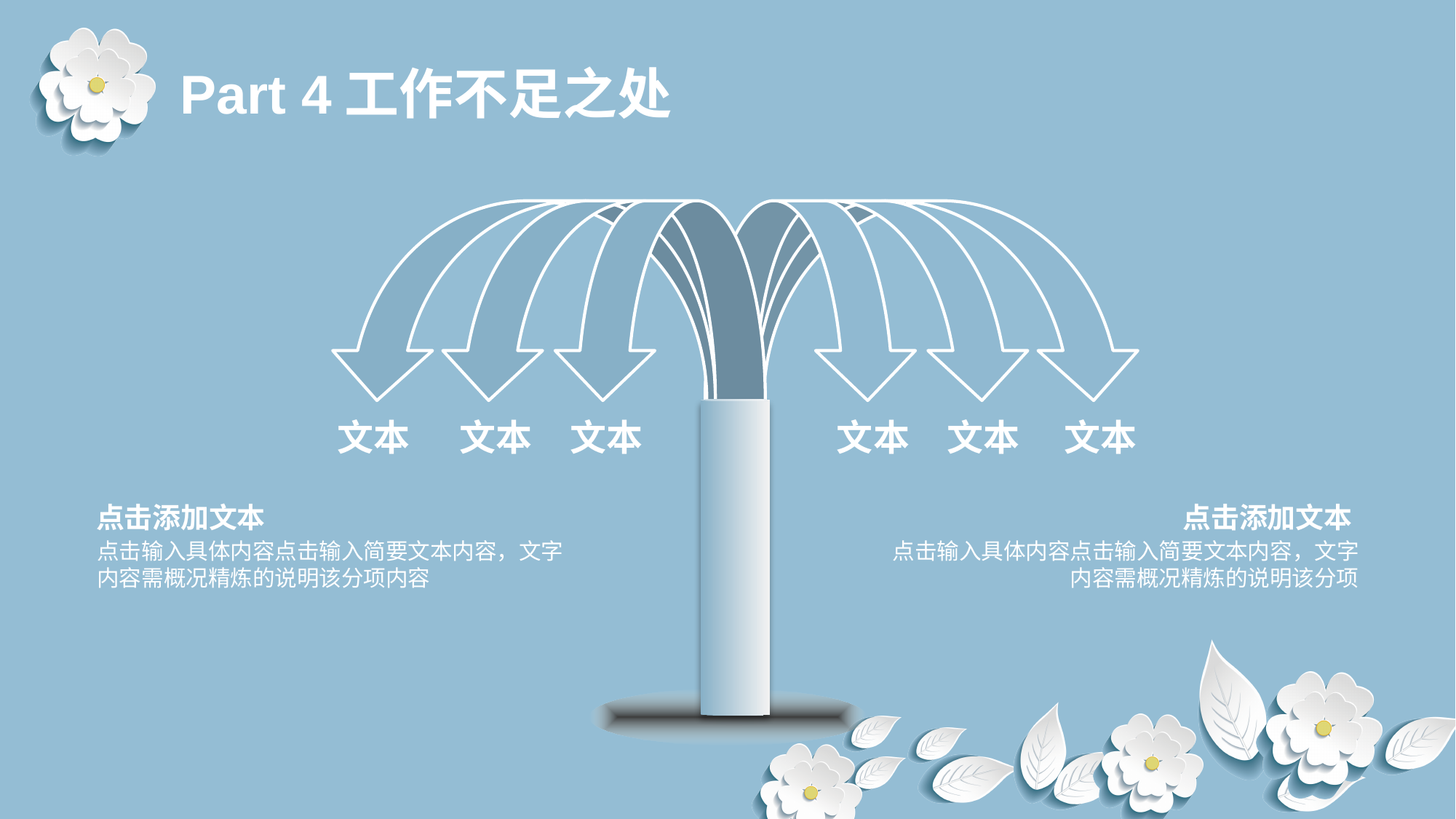

Part 4工作不足之处

文本
文本
文本
文本
文本
文本
点击添加文本
点击输入具体内容点击输入简要文本内容，文字内容需概况精炼的说明该分项内容
点击添加文本
点击输入具体内容点击输入简要文本内容，文字内容需概况精炼的说明该分项

延时符